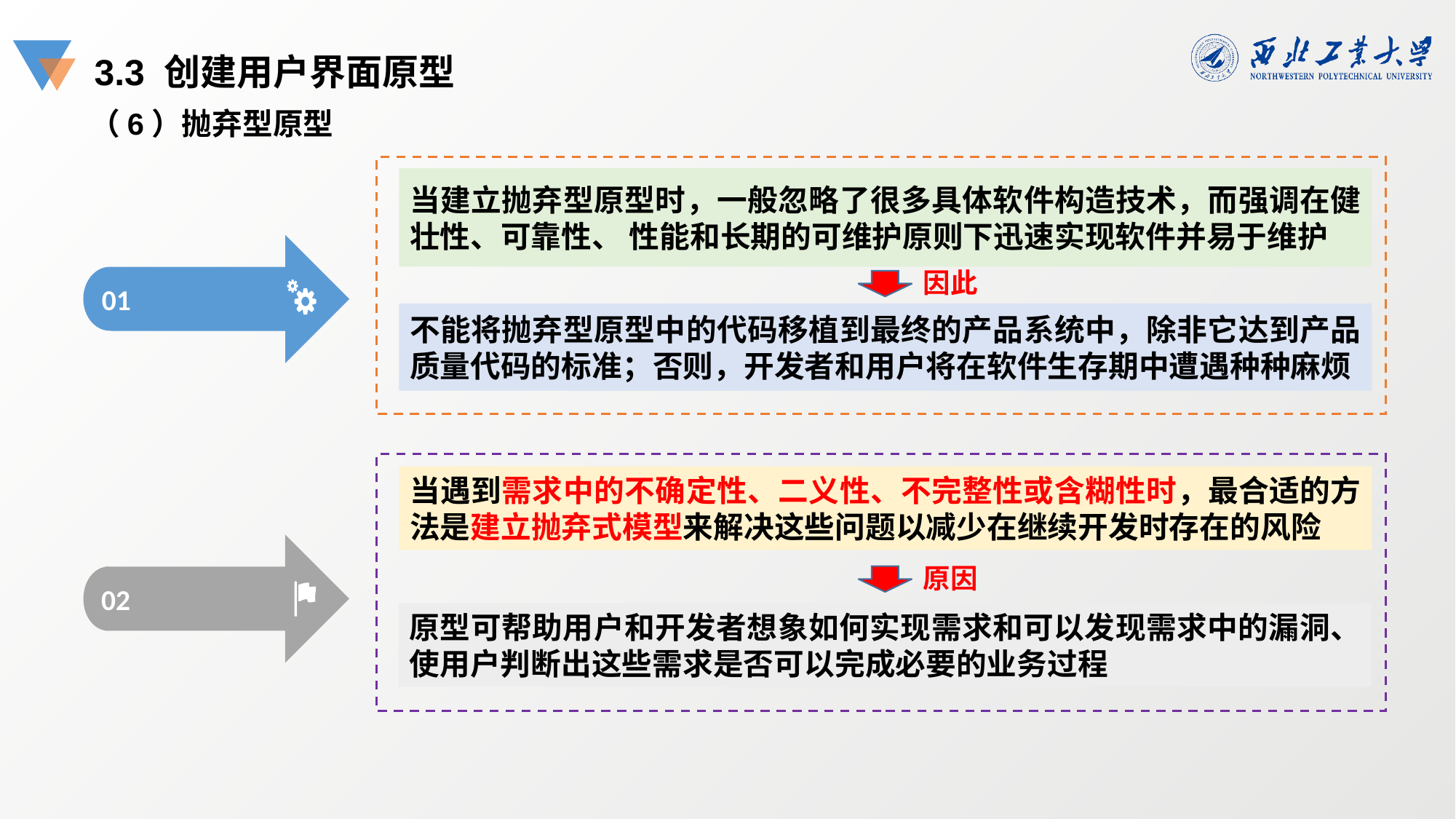

3.3 创建用户界面原型
（6）抛弃型原型

当建立抛弃型原型时，一般忽略了很多具体软件构造技术，而强调在健壮性、可靠性、 性能和长期的可维护原则下迅速实现软件并易于维护

01

因此

不能将抛弃型原型中的代码移植到最终的产品系统中，除非它达到产品质量代码的标准；否则，开发者和用户将在软件生存期中遭遇种种麻烦

当遇到需求中的不确定性、二义性、不完整性或含糊性时，最合适的方法是建立抛弃式模型来解决这些问题以减少在继续开发时存在的风险

02

原因

原型可帮助用户和开发者想象如何实现需求和可以发现需求中的漏洞、使用户判断出这些需求是否可以完成必要的业务过程
22